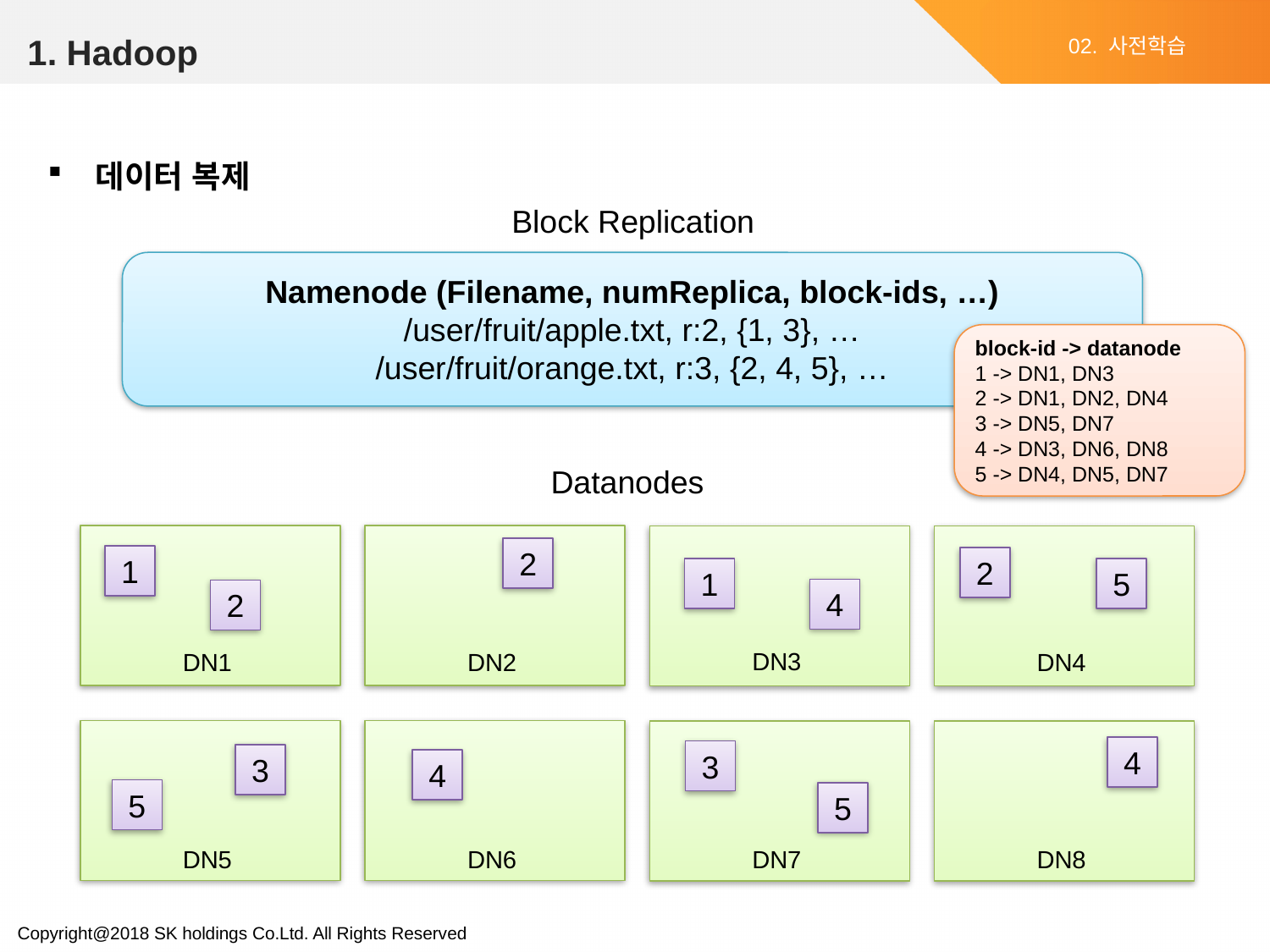

1. Hadoop
02. 사전학습
데이터 복제
Block Replication
Namenode (Filename, numReplica, block-ids, …)
/user/fruit/apple.txt, r:2, {1, 3}, …
/user/fruit/orange.txt, r:3, {2, 4, 5}, …
block-id -> datanode
1 -> DN1, DN3
2 -> DN1, DN2, DN4
3 -> DN5, DN7
4 -> DN3, DN6, DN8
5 -> DN4, DN5, DN7
Datanodes

2
1
2
5
1
4
2
DN3
DN1
DN2
DN4

4
3
3
4
5
5
DN8
DN7
DN6
DN5